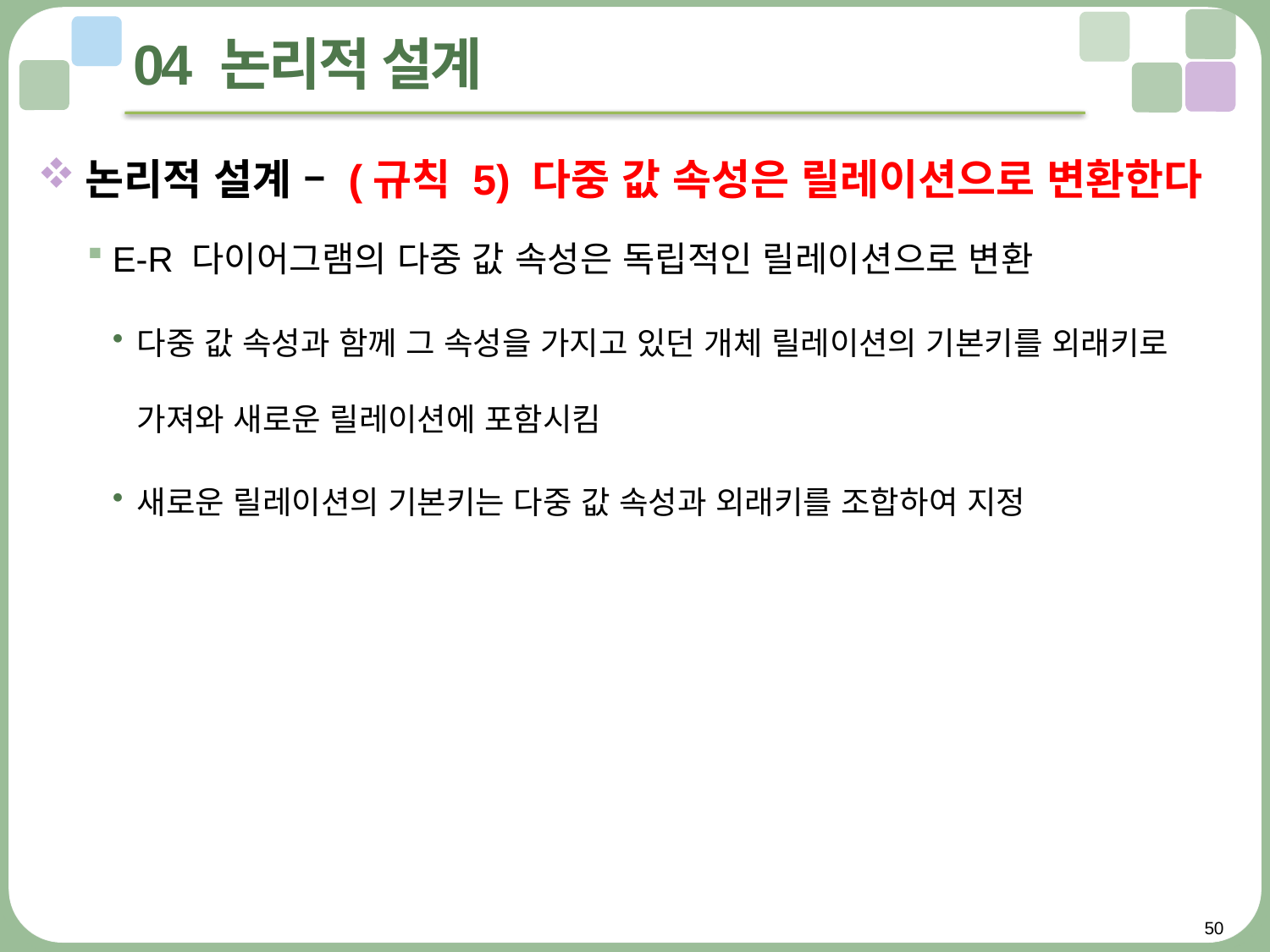

# 04 논리적 설계
논리적 설계 – (규칙 5) 다중 값 속성은 릴레이션으로 변환한다
E-R 다이어그램의 다중 값 속성은 독립적인 릴레이션으로 변환
다중 값 속성과 함께 그 속성을 가지고 있던 개체 릴레이션의 기본키를 외래키로 가져와 새로운 릴레이션에 포함시킴
새로운 릴레이션의 기본키는 다중 값 속성과 외래키를 조합하여 지정